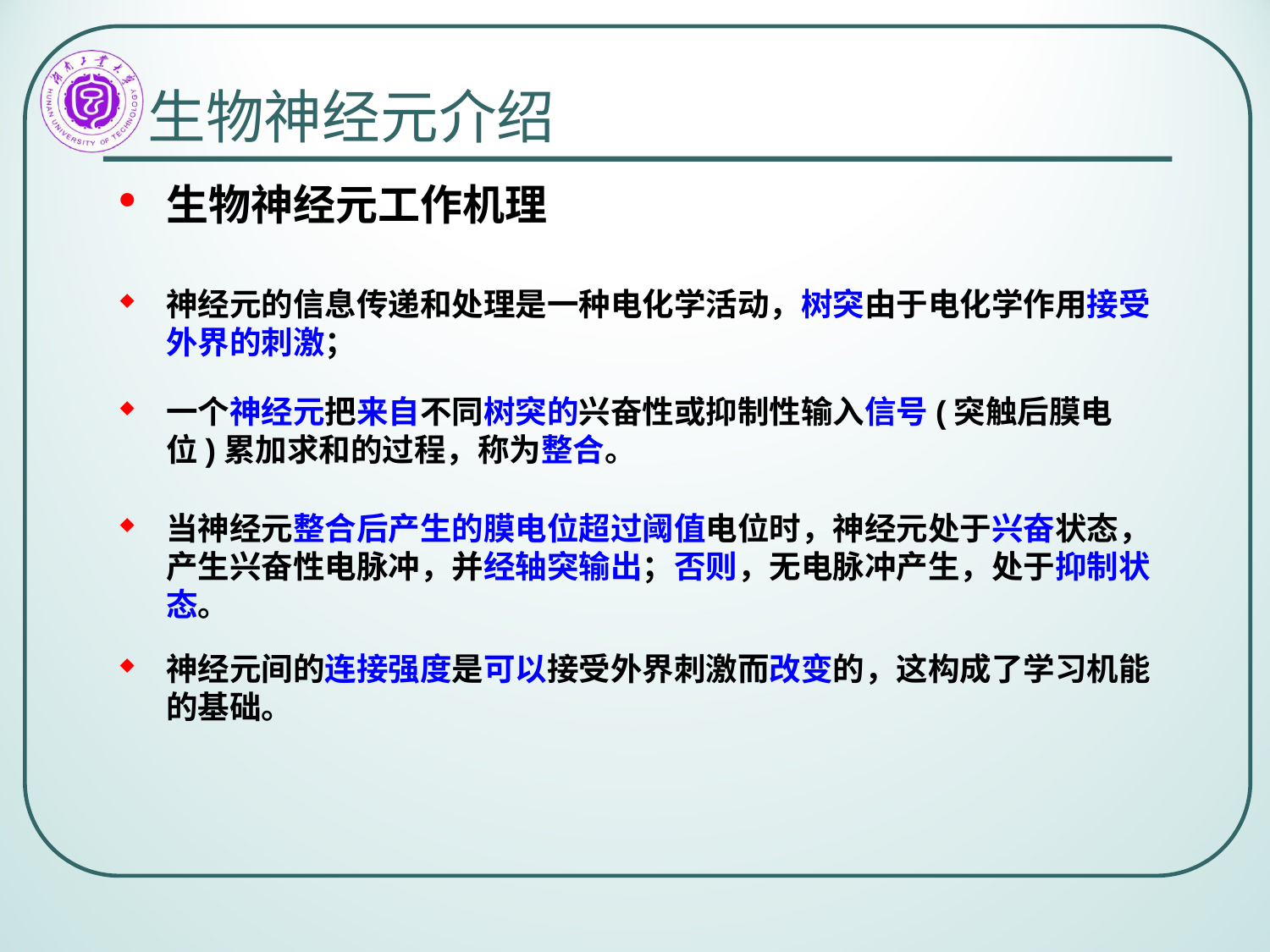

# 生物神经元介绍
生物神经元工作机理

神经元的信息传递和处理是一种电化学活动，树突由于电化学作用接受外界的刺激；

一个神经元把来自不同树突的兴奋性或抑制性输入信号(突触后膜电位)累加求和的过程，称为整合。

当神经元整合后产生的膜电位超过阈值电位时，神经元处于兴奋状态，产生兴奋性电脉冲，并经轴突输出；否则，无电脉冲产生，处于抑制状态。

神经元间的连接强度是可以接受外界刺激而改变的，这构成了学习机能的基础。